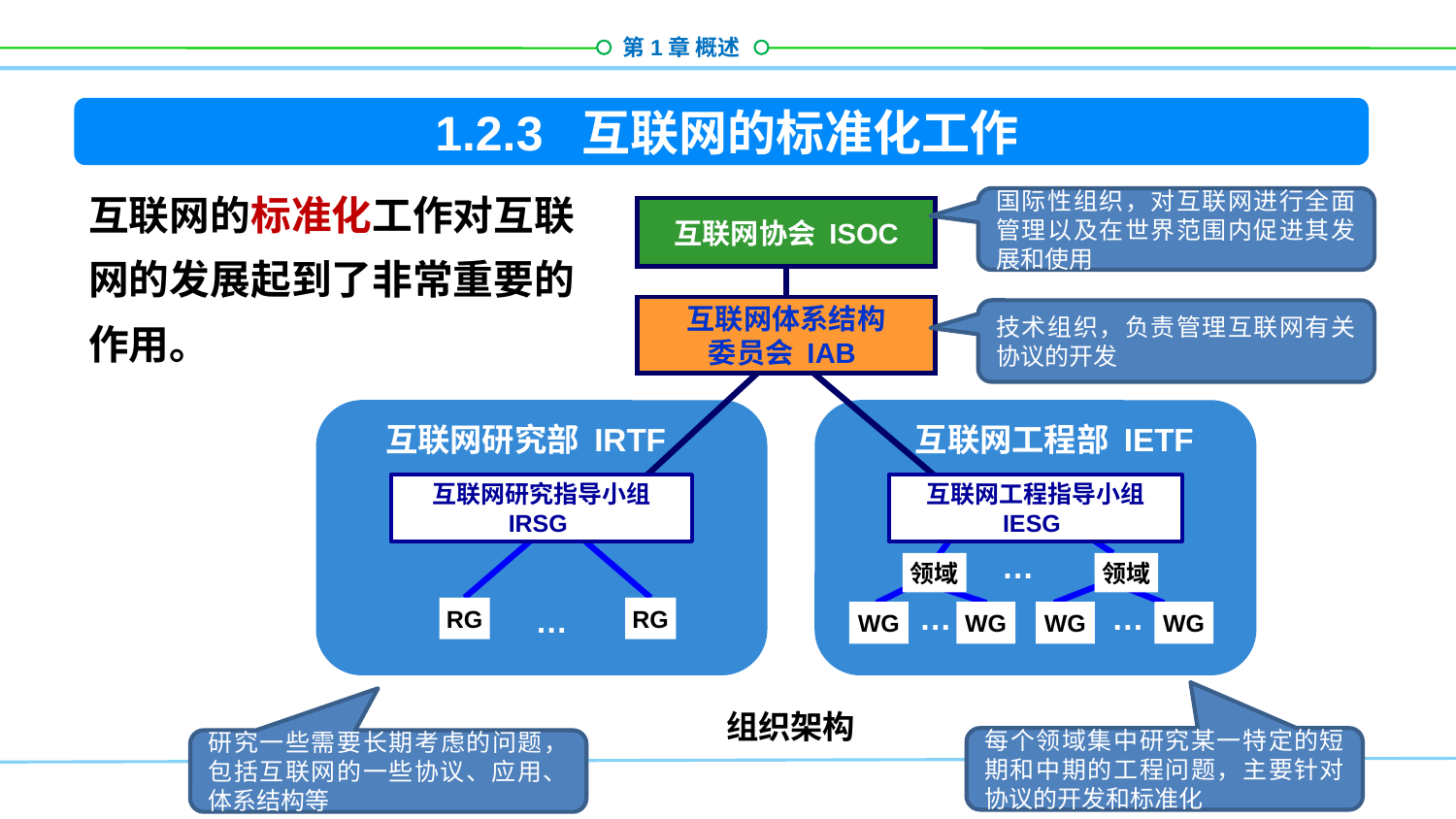

1.2.3  互联网的标准化工作
互联网的标准化工作对互联网的发展起到了非常重要的作用。
国际性组织，对互联网进行全面管理以及在世界范围内促进其发展和使用
互联网协会 ISOC
互联网体系结构
委员会 IAB
技术组织，负责管理互联网有关协议的开发

互联网研究部 IRTF
互联网工程部 IETF
互联网研究指导小组
IRSG
互联网工程指导小组
IESG

…

领域
领域

…
…
…
RG
RG
WG
WG
WG
WG
组织架构
每个领域集中研究某一特定的短期和中期的工程问题，主要针对协议的开发和标准化
研究一些需要长期考虑的问题，包括互联网的一些协议、应用、体系结构等